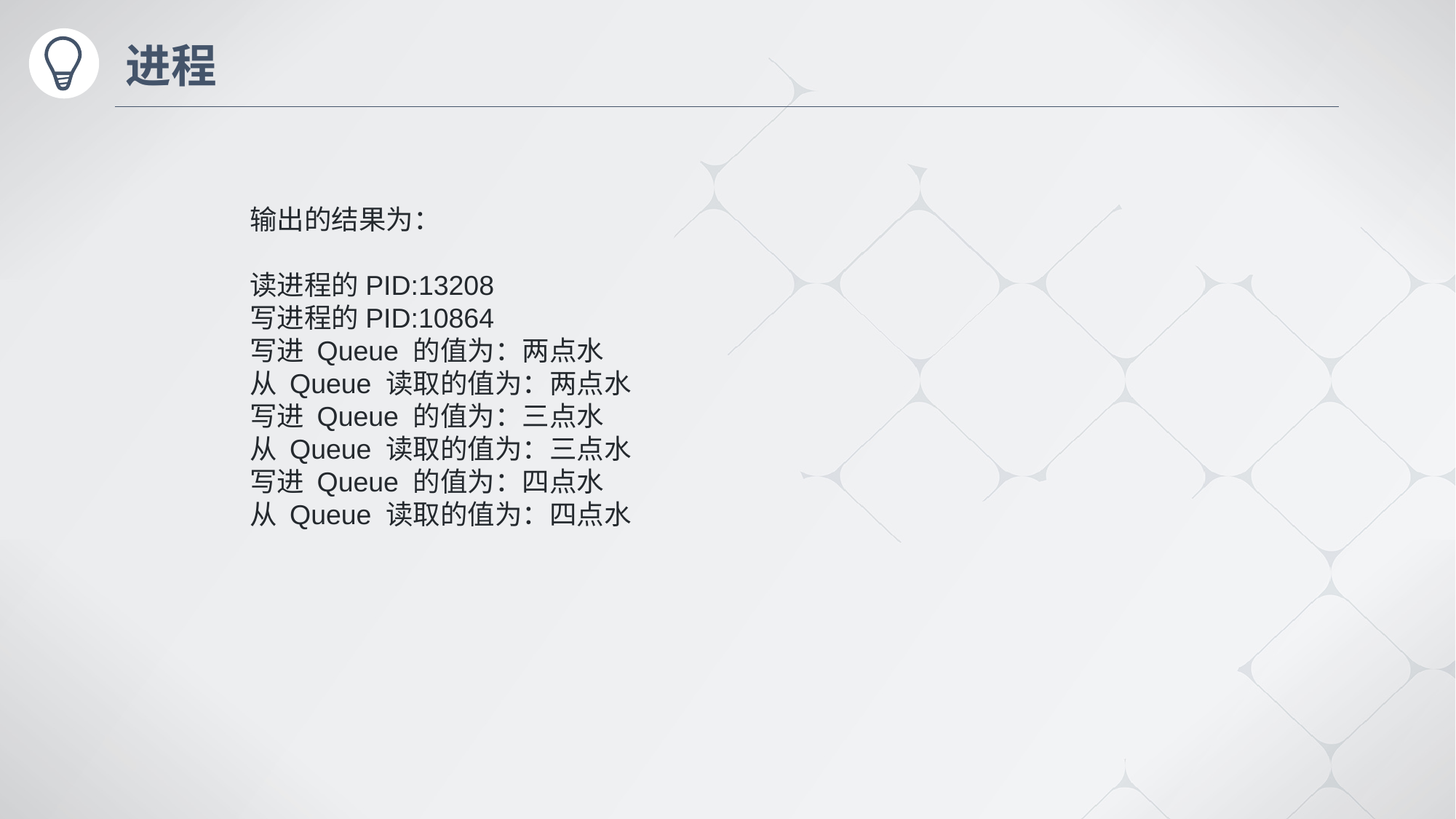

# 进程
输出的结果为：

读进程的PID:13208
写进程的PID:10864
写进 Queue 的值为：两点水
从 Queue 读取的值为：两点水
写进 Queue 的值为：三点水
从 Queue 读取的值为：三点水
写进 Queue 的值为：四点水
从 Queue 读取的值为：四点水